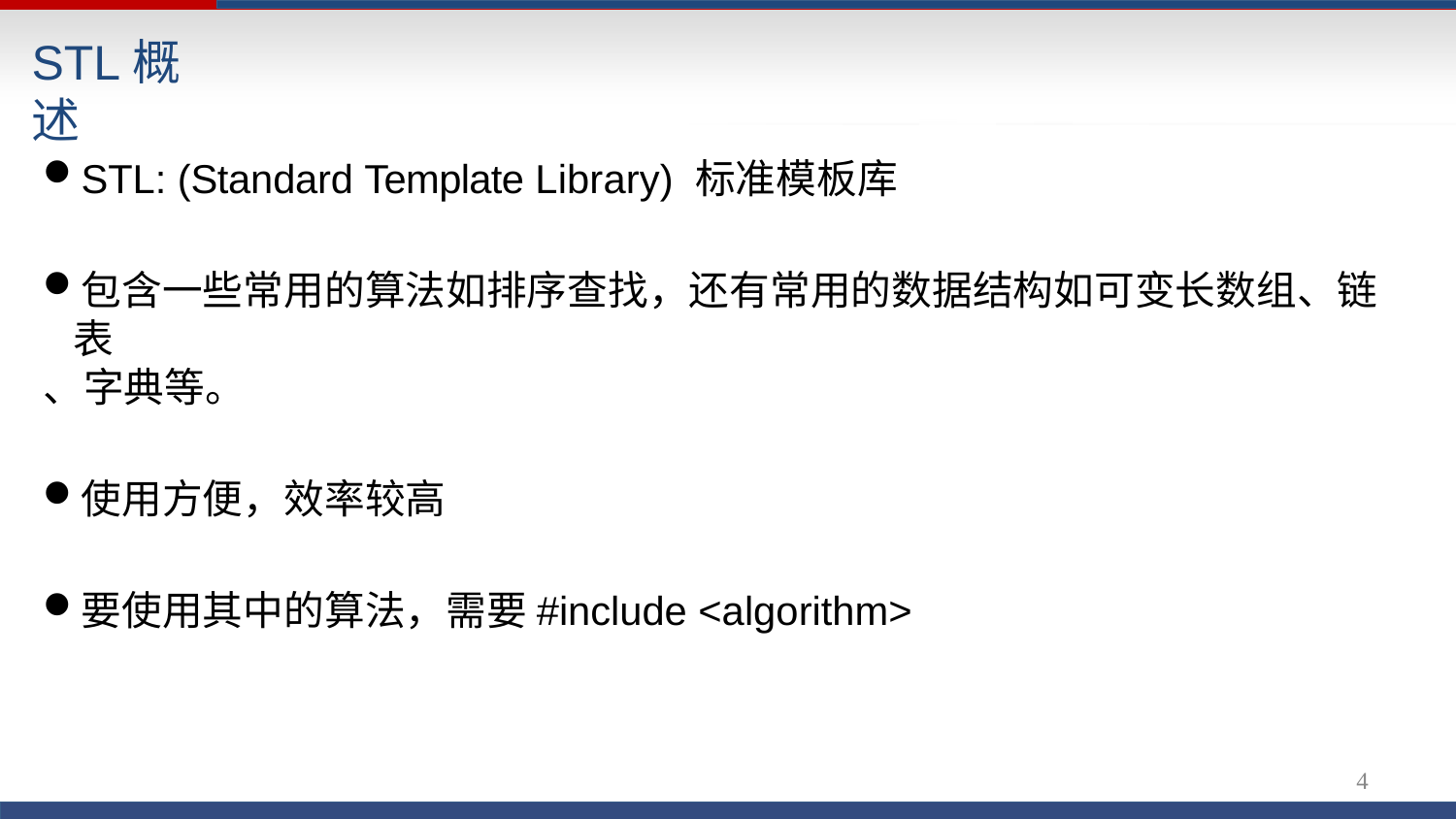

# STL概述
STL: (Standard Template Library) 标准模板库

包含一些常用的算法如排序查找，还有常用的数据结构如可变长数组、链表
、字典等。

使用方便，效率较高

要使用其中的算法，需要#include <algorithm>
4